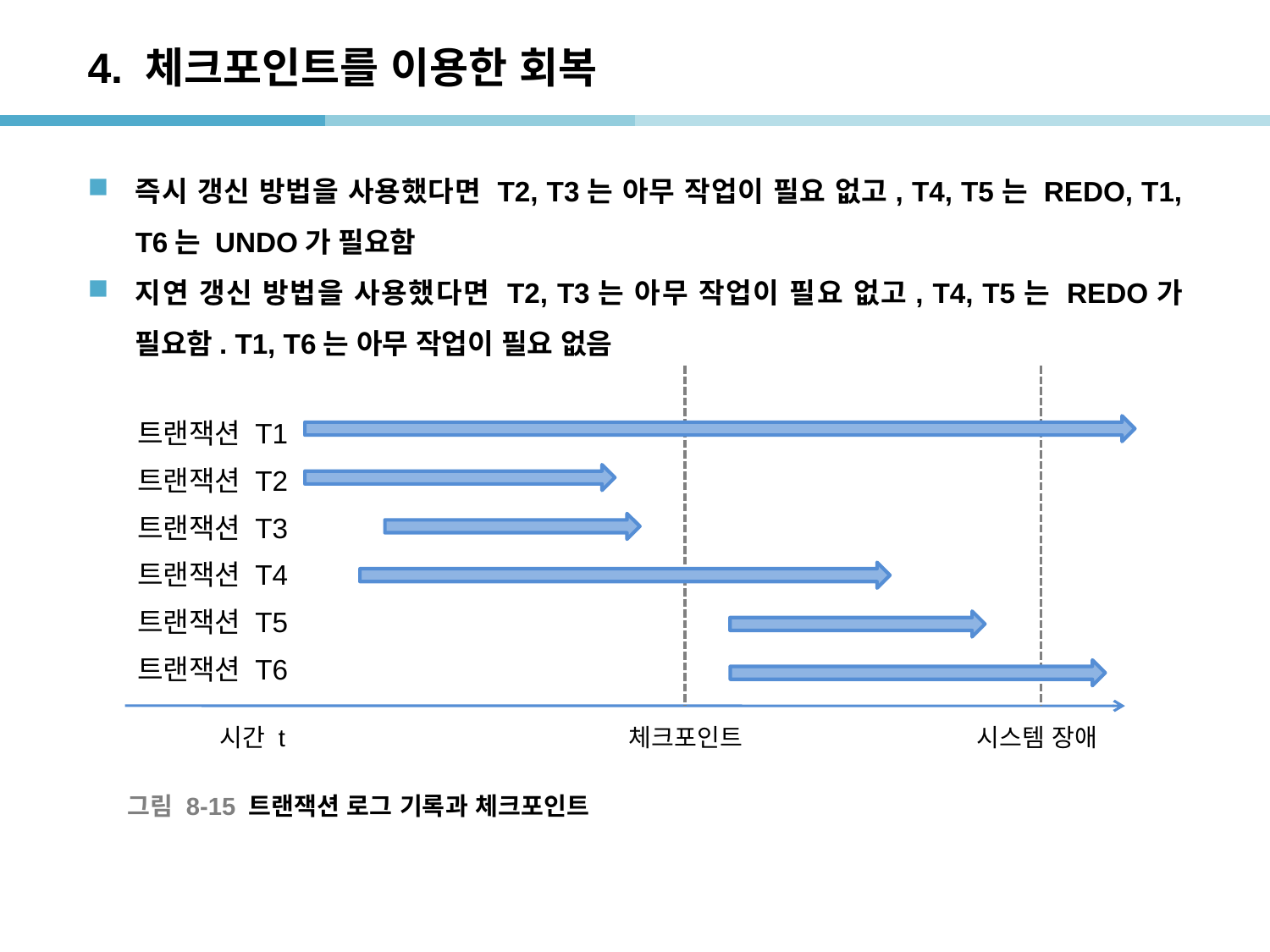

# 4. 체크포인트를 이용한 회복
즉시 갱신 방법을 사용했다면 T2, T3는 아무 작업이 필요 없고, T4, T5는 REDO, T1, T6는 UNDO가 필요함
지연 갱신 방법을 사용했다면 T2, T3는 아무 작업이 필요 없고, T4, T5는 REDO가 필요함. T1, T6는 아무 작업이 필요 없음
트랜잭션 T1
트랜잭션 T2
트랜잭션 T3
트랜잭션 T4
트랜잭션 T5
트랜잭션 T6

시간 t
체크포인트
시스템 장애
그림 8-15 트랜잭션 로그 기록과 체크포인트